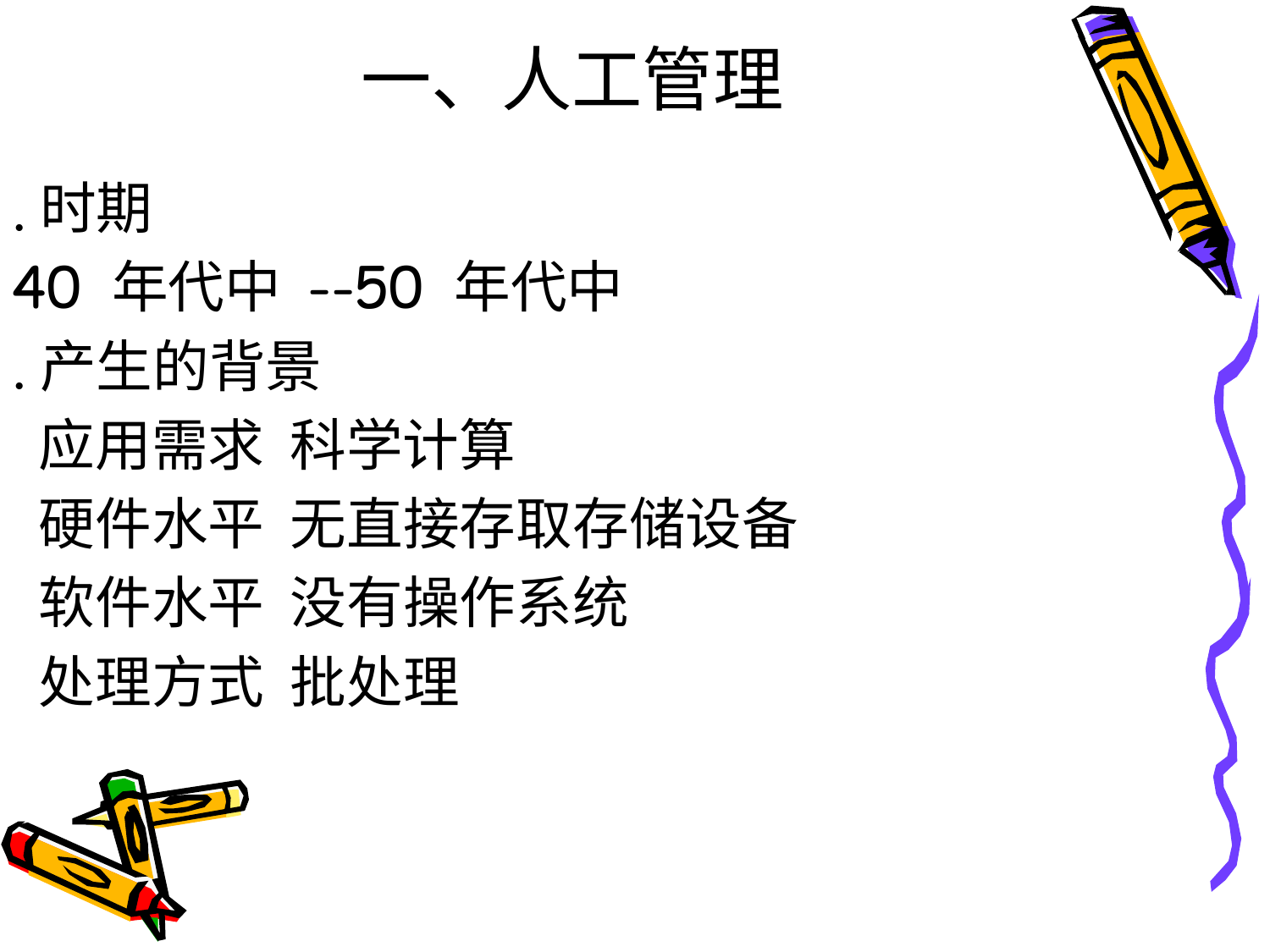

# 一、人工管理
.时期
40 年代中 --50 年代中
.产生的背景
 应用需求  科学计算
 硬件水平  无直接存取存储设备
 软件水平  没有操作系统
 处理方式  批处理